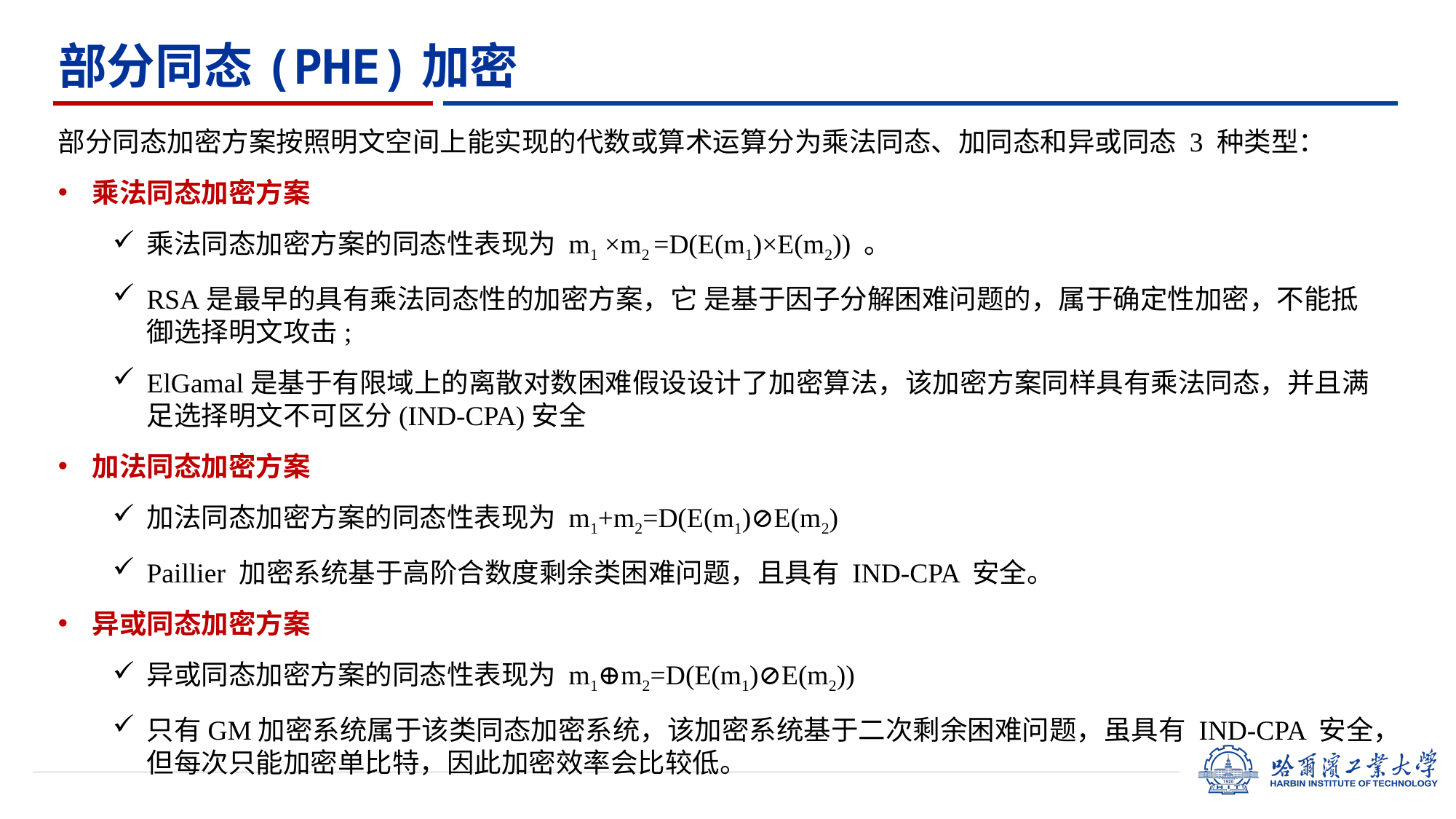

# 部分同态(PHE)加密
部分同态加密方案按照明文空间上能实现的代数或算术运算分为乘法同态、加同态和异或同态 3 种类型：
乘法同态加密方案
乘法同态加密方案的同态性表现为 m1 ×m2 =D(E(m1)×E(m2)) 。
RSA是最早的具有乘法同态性的加密方案，它 是基于因子分解困难问题的，属于确定性加密，不能抵御选择明文攻击;
ElGamal是基于有限域上的离散对数困难假设设计了加密算法，该加密方案同样具有乘法同态，并且满足选择明文不可区分(IND-CPA)安全
加法同态加密方案
加法同态加密方案的同态性表现为 m1+m2=D(E(m1)⊘E(m2)
Paillier 加密系统基于高阶合数度剩余类困难问题，且具有 IND-CPA 安全。
异或同态加密方案
异或同态加密方案的同态性表现为 m1⊕m2=D(E(m1)⊘E(m2))
只有GM加密系统属于该类同态加密系统，该加密系统基于二次剩余困难问题，虽具有 IND-CPA 安全，但每次只能加密单比特，因此加密效率会比较低。